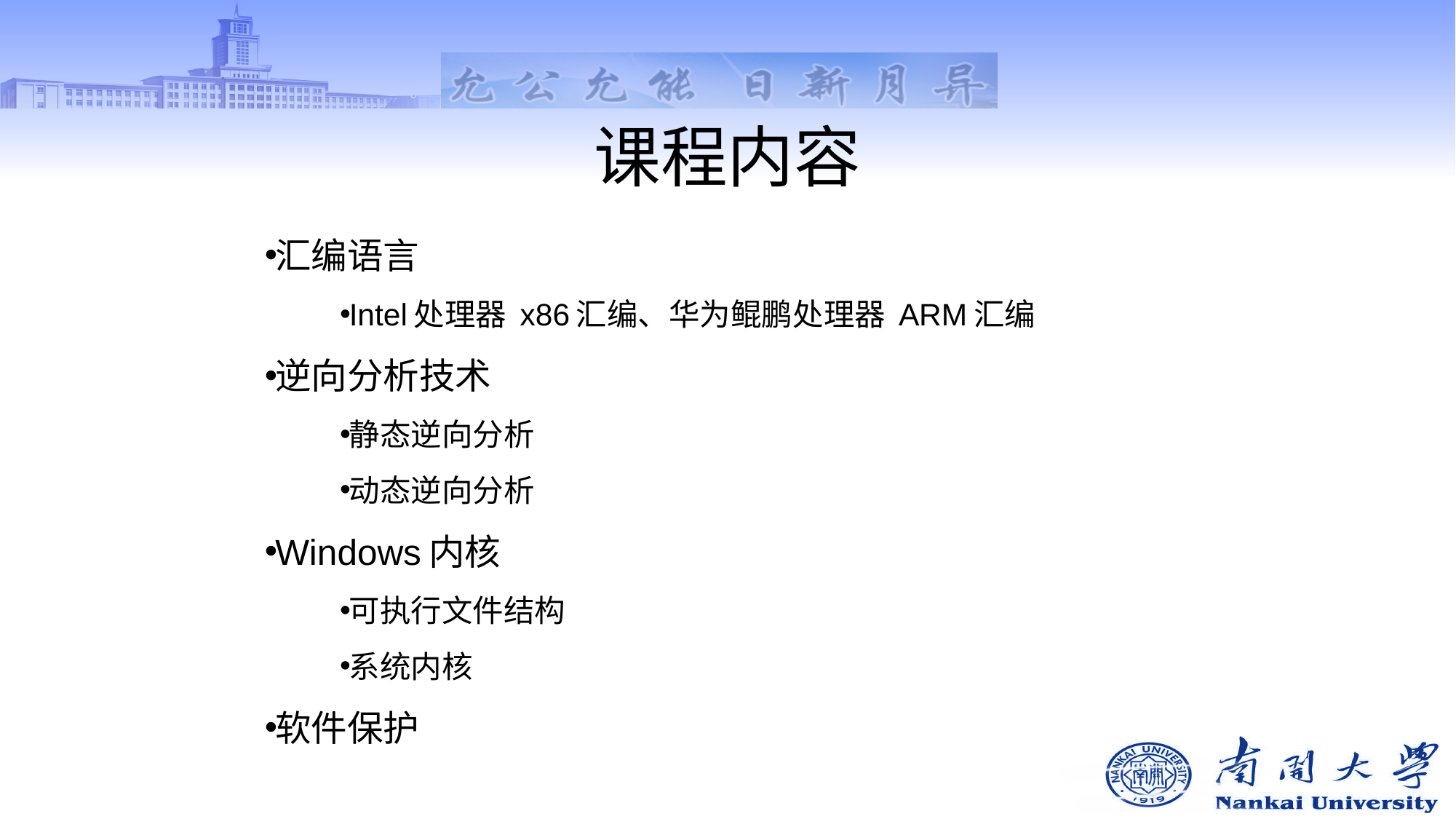

# 课程内容
汇编语言
Intel处理器 x86汇编、华为鲲鹏处理器 ARM汇编
逆向分析技术
静态逆向分析
动态逆向分析
Windows内核
可执行文件结构
系统内核
软件保护